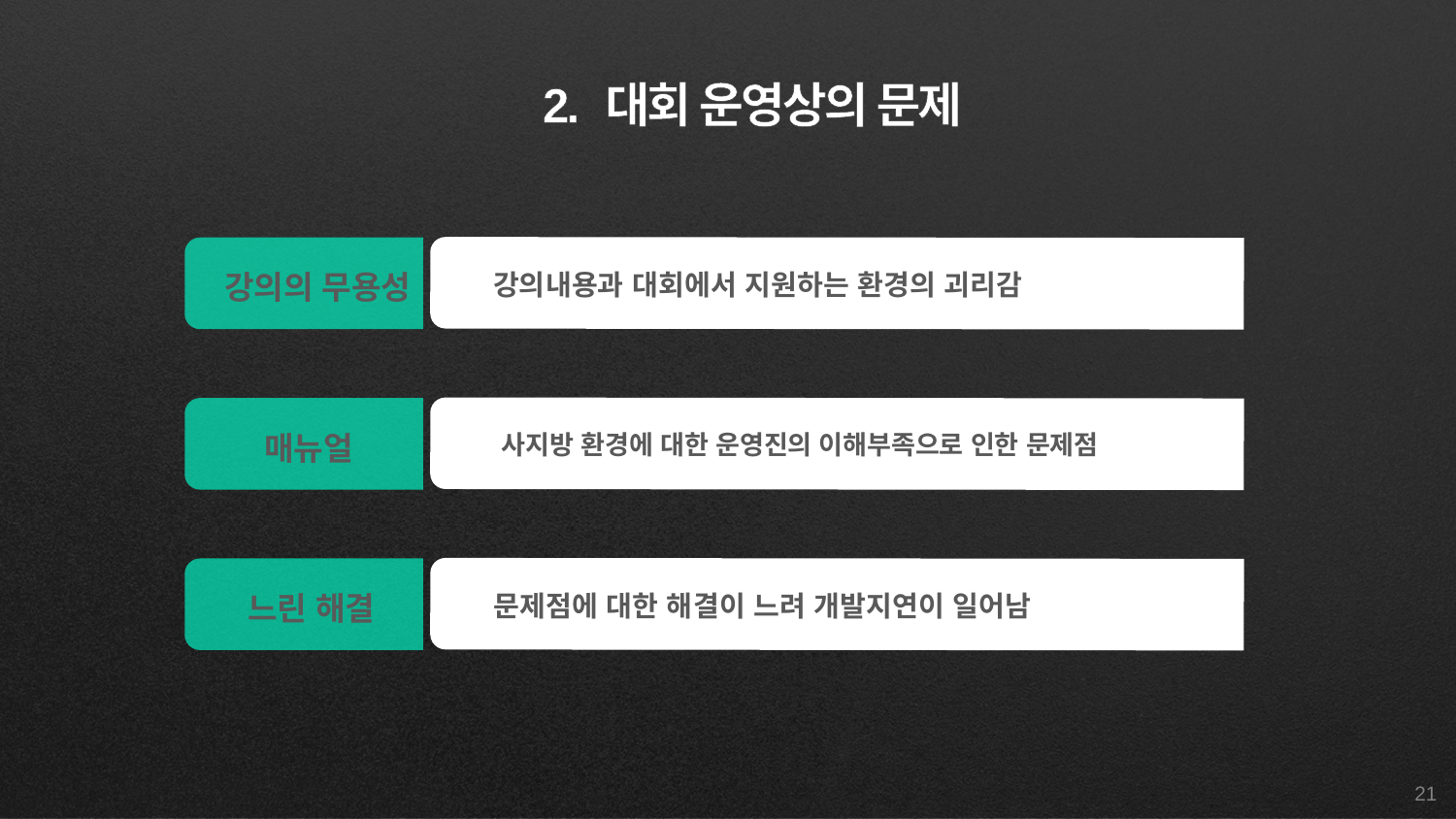

2. 대회 운영상의 문제

강의의 무용성
강의내용과 대회에서 지원하는 환경의 괴리감

매뉴얼
사지방 환경에 대한 운영진의 이해부족으로 인한 문제점

느린 해결
문제점에 대한 해결이 느려 개발지연이 일어남